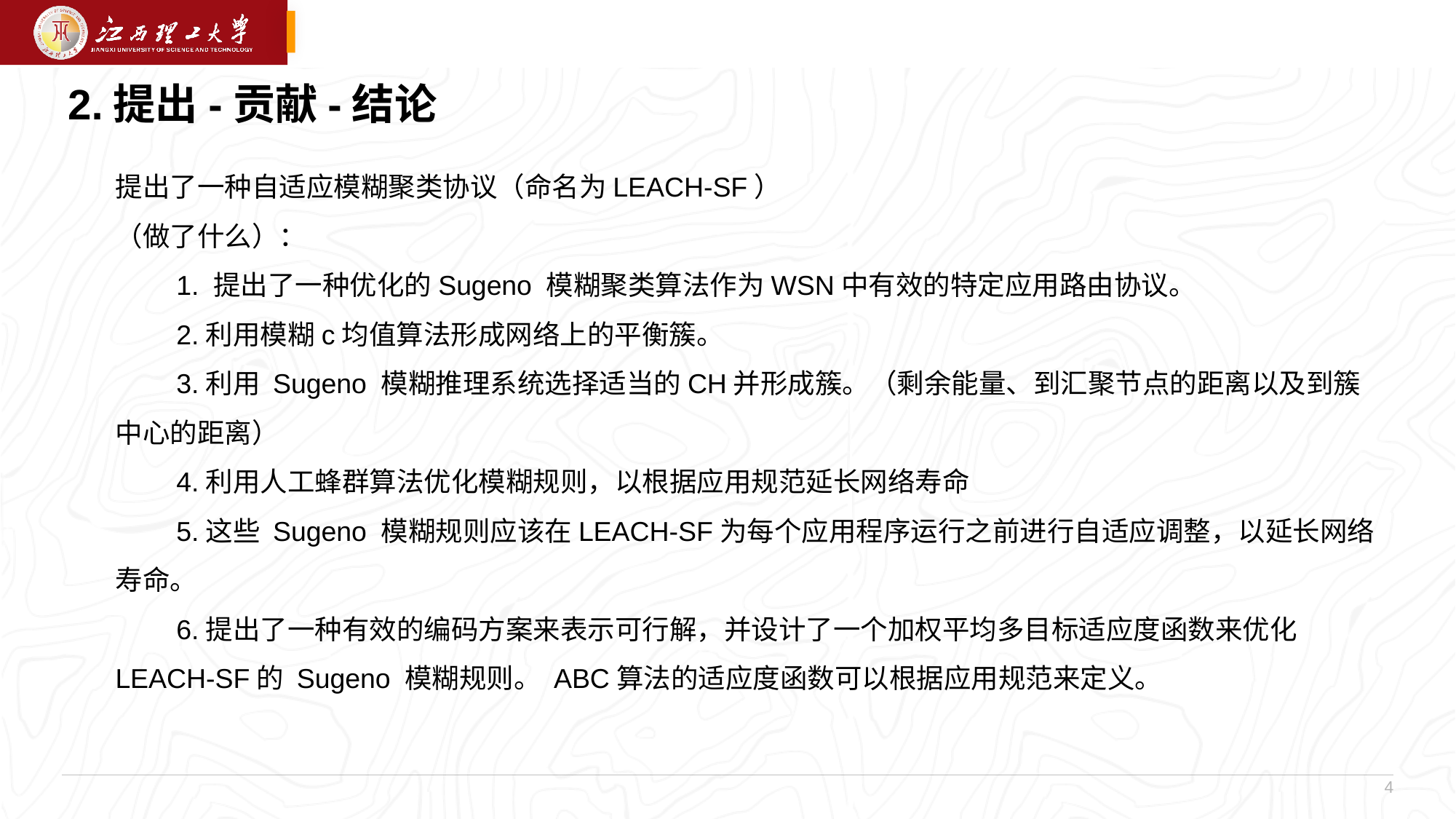

2.提出-贡献-结论
提出了一种自适应模糊聚类协议（命名为LEACH-SF）
（做了什么）：
        1. 提出了一种优化的Sugeno 模糊聚类算法作为WSN中有效的特定应用路由协议。
        2.利用模糊c均值算法形成网络上的平衡簇。
        3.利用 Sugeno 模糊推理系统选择适当的CH并形成簇。（剩余能量、到汇聚节点的距离以及到簇中心的距离）
        4.利用人工蜂群算法优化模糊规则，以根据应用规范延长网络寿命
        5.这些 Sugeno 模糊规则应该在LEACH-SF为每个应用程序运行之前进行自适应调整，以延长网络寿命。
        6.提出了一种有效的编码方案来表示可行解，并设计了一个加权平均多目标适应度函数来优化LEACH-SF的 Sugeno 模糊规则。 ABC算法的适应度函数可以根据应用规范来定义。
4